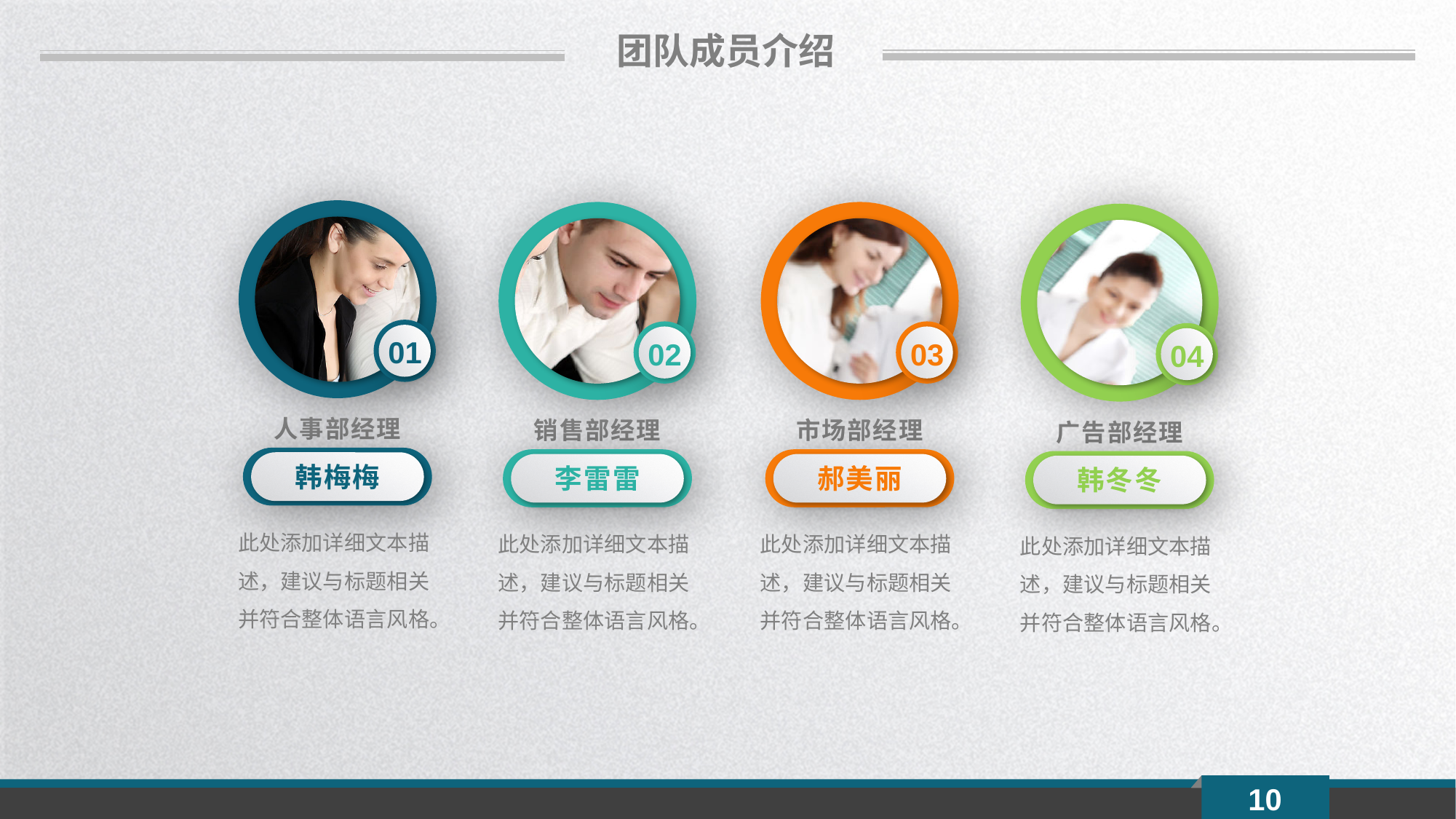

团队成员介绍

01

02

03

04
人事部经理
销售部经理
市场部经理
广告部经理

韩梅梅
李雷雷
郝美丽
韩冬冬
此处添加详细文本描述，建议与标题相关并符合整体语言风格。
此处添加详细文本描述，建议与标题相关并符合整体语言风格。
此处添加详细文本描述，建议与标题相关并符合整体语言风格。
此处添加详细文本描述，建议与标题相关并符合整体语言风格。

10